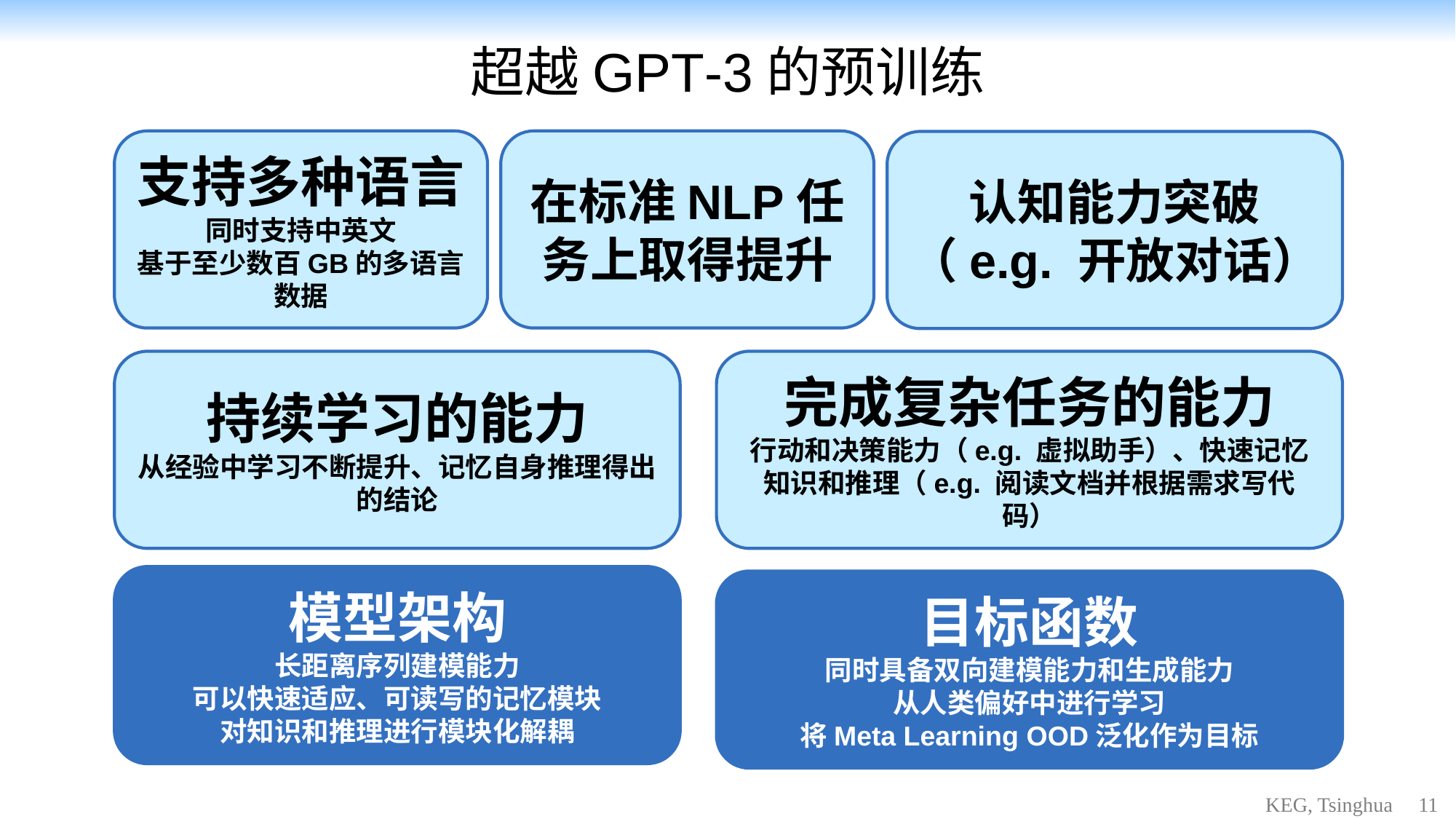

# 超越GPT-3的预训练
支持多种语言
同时支持中英文
基于至少数百GB的多语言数据
在标准NLP任务上取得提升
认知能力突破（e.g. 开放对话）
持续学习的能力
从经验中学习不断提升、记忆自身推理得出的结论
完成复杂任务的能力
行动和决策能力（e.g. 虚拟助手）、快速记忆知识和推理（e.g. 阅读文档并根据需求写代码）
模型架构
长距离序列建模能力
可以快速适应、可读写的记忆模块
对知识和推理进行模块化解耦
目标函数
同时具备双向建模能力和生成能力
从人类偏好中进行学习
将Meta Learning OOD泛化作为目标